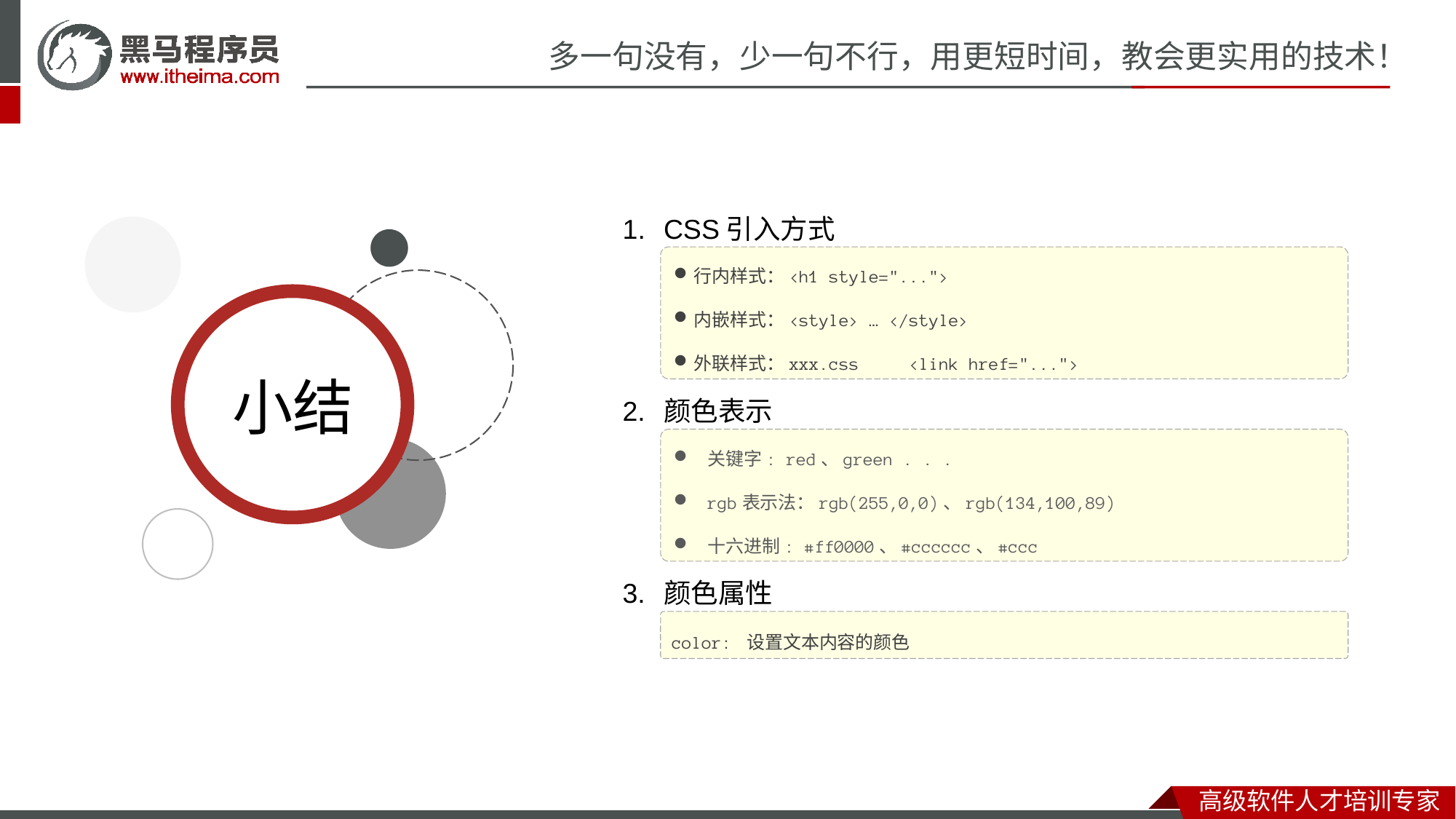

CSS引入方式

颜色表示

颜色属性
行内样式：<h1 style="...">
内嵌样式：<style> … </style>
外联样式：xxx.css     <link href="...">
关键字: red、green . . .
rgb表示法：rgb(255,0,0)、rgb(134,100,89)
十六进制: #ff0000、#cccccc、#ccc
color: 设置文本内容的颜色